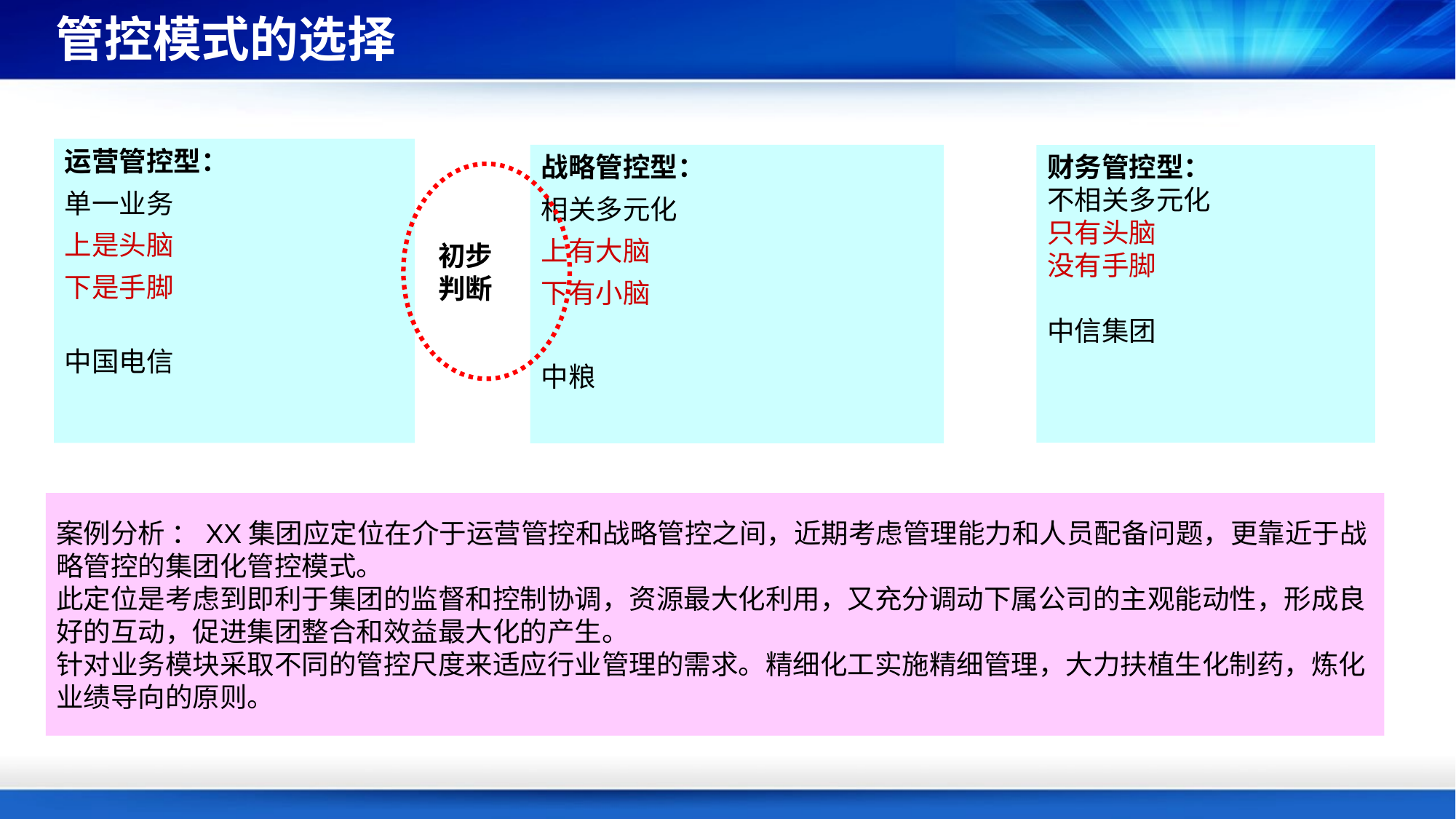

管控模式的选择
运营管控型：
单一业务
上是头脑
下是手脚

中国电信

战略管控型：
相关多元化
上有大脑
下有小脑

中粮
财务管控型：
不相关多元化
只有头脑
没有手脚

中信集团
初步
判断
案例分析 ：XX集团应定位在介于运营管控和战略管控之间，近期考虑管理能力和人员配备问题，更靠近于战略管控的集团化管控模式。
此定位是考虑到即利于集团的监督和控制协调，资源最大化利用，又充分调动下属公司的主观能动性，形成良好的互动，促进集团整合和效益最大化的产生。
针对业务模块采取不同的管控尺度来适应行业管理的需求。精细化工实施精细管理，大力扶植生化制药，炼化业绩导向的原则。